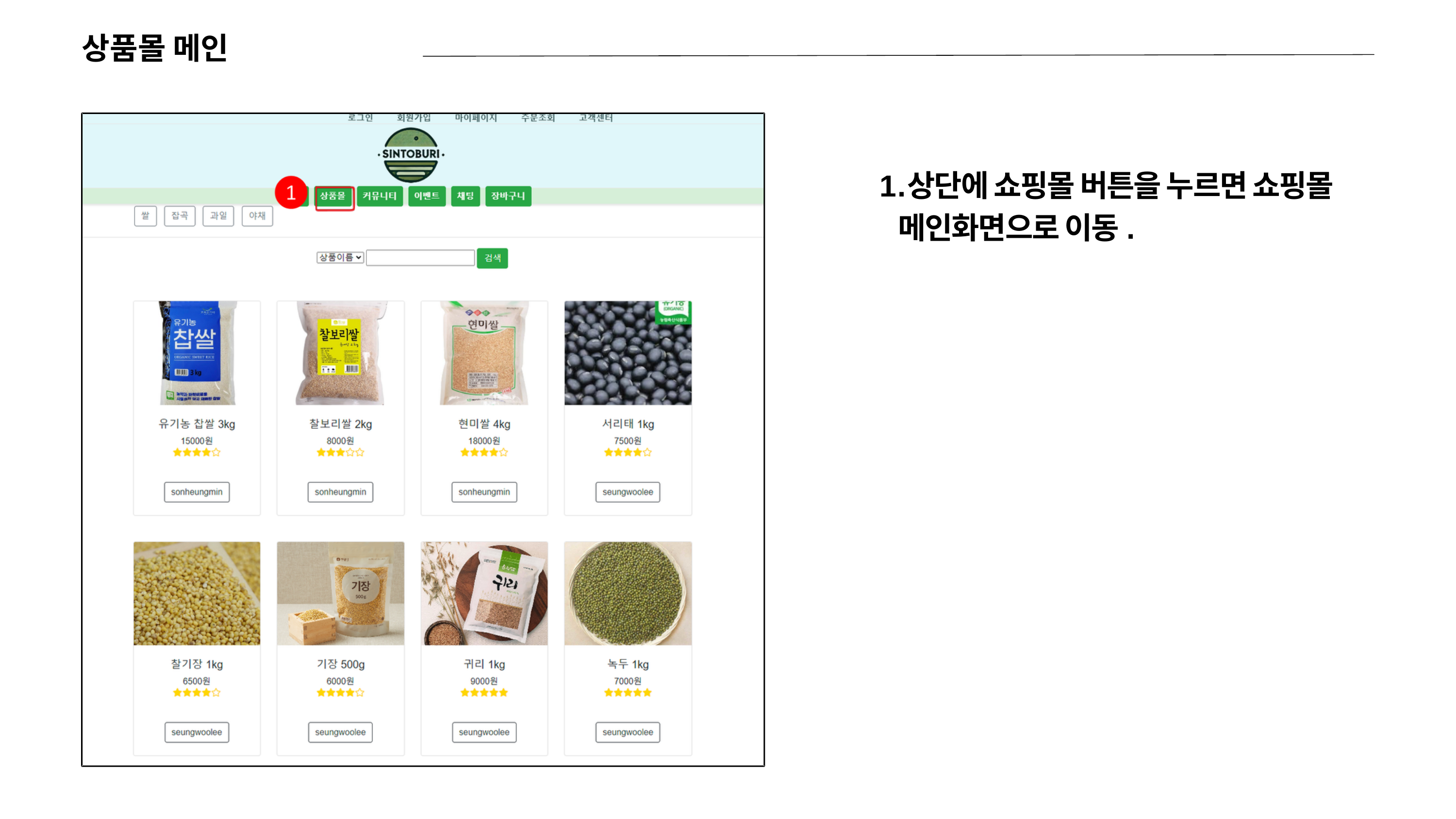

상품몰 메인

상단에 쇼핑몰 버튼을 누르면 쇼핑몰 메인화면으로 이동.